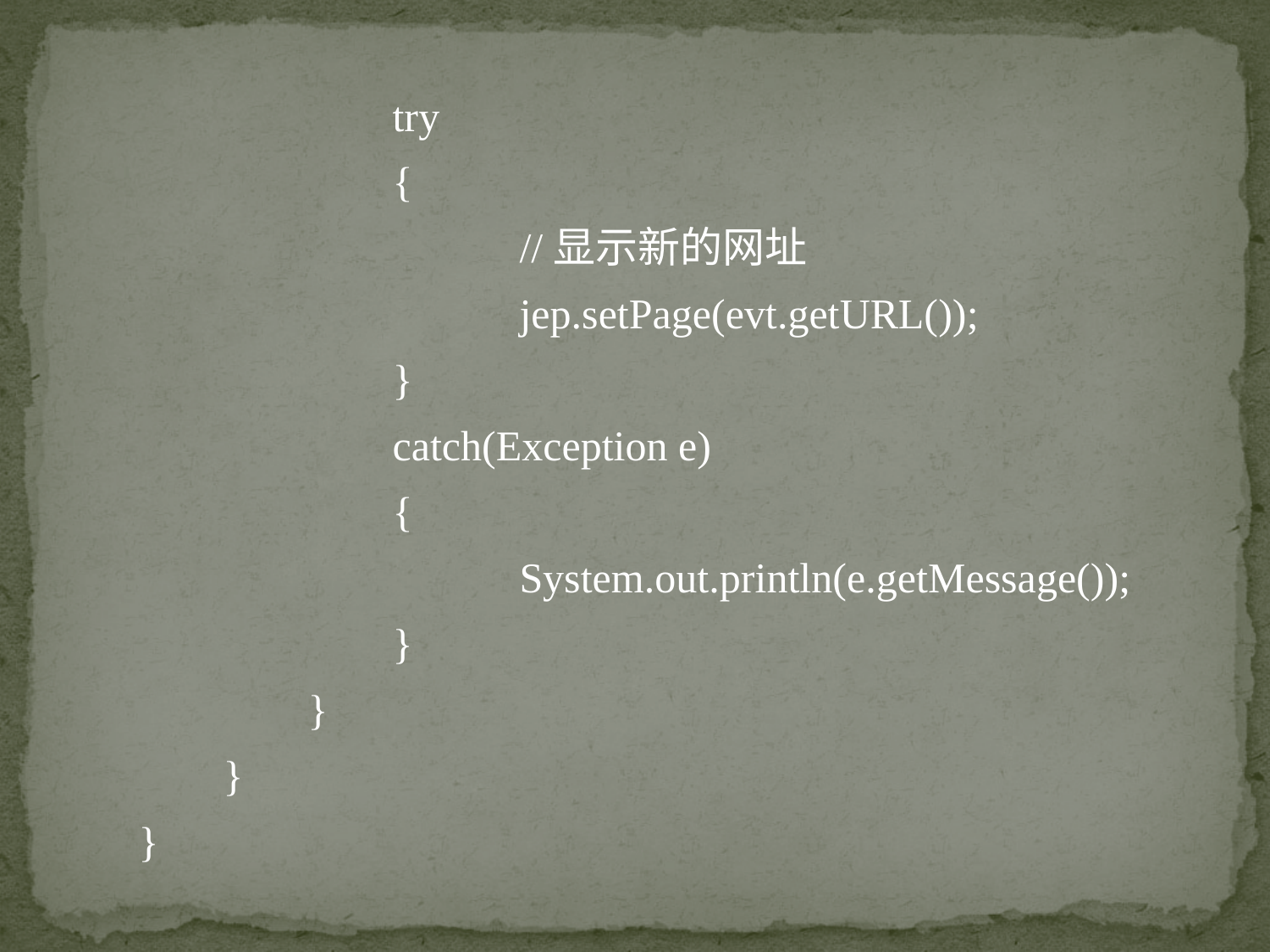

try
		{
                  		//显示新的网址
			jep.setPage(evt.getURL());
		}
		catch(Exception e)
		{
			System.out.println(e.getMessage());
		}
	    }
        }
}